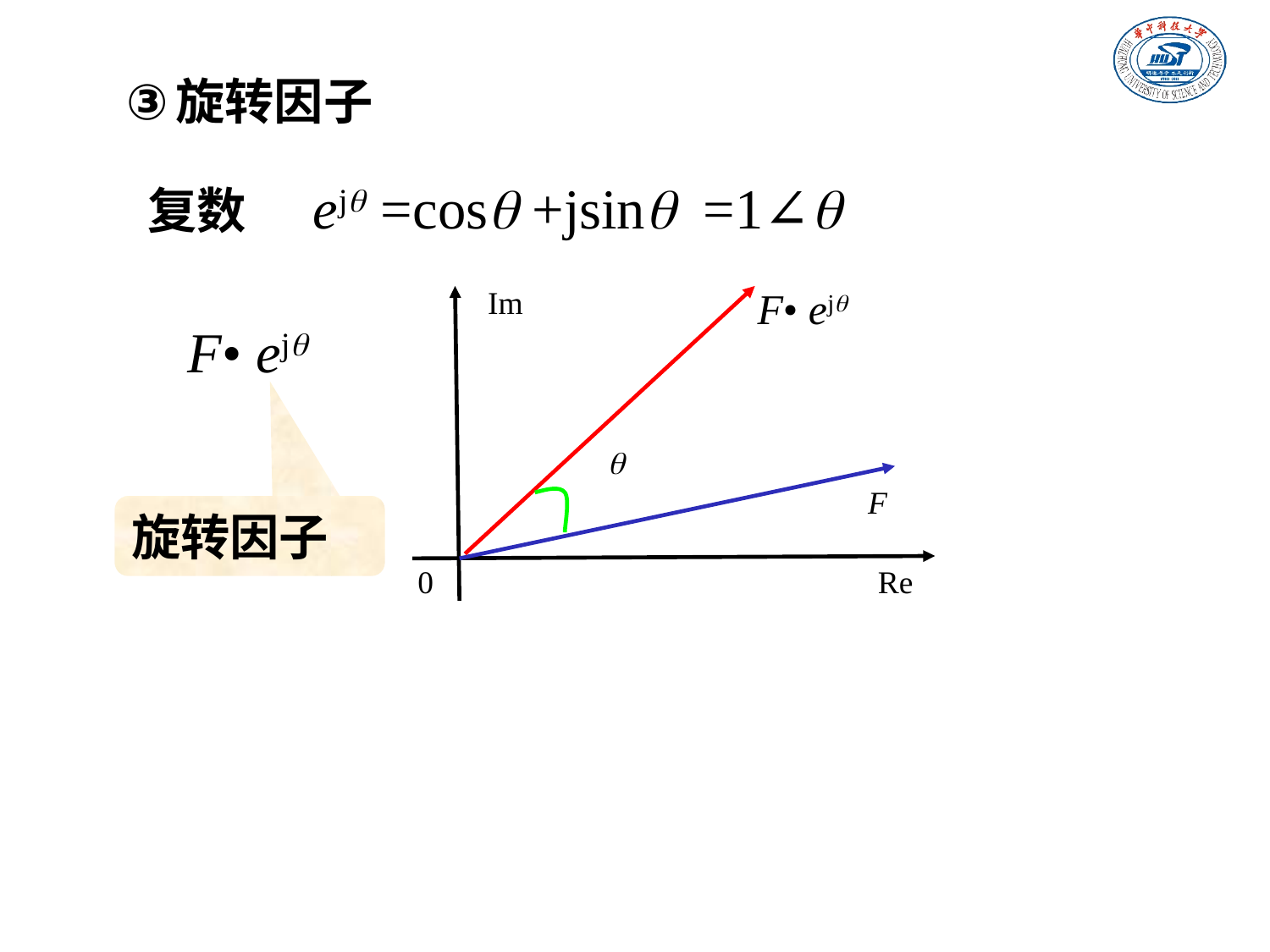

旋转因子
复数      ejθ =cosθ +jsinθ  =1∠θ
F• ejθ
Im

θ

F

0

Re
F• ejθ
旋转因子